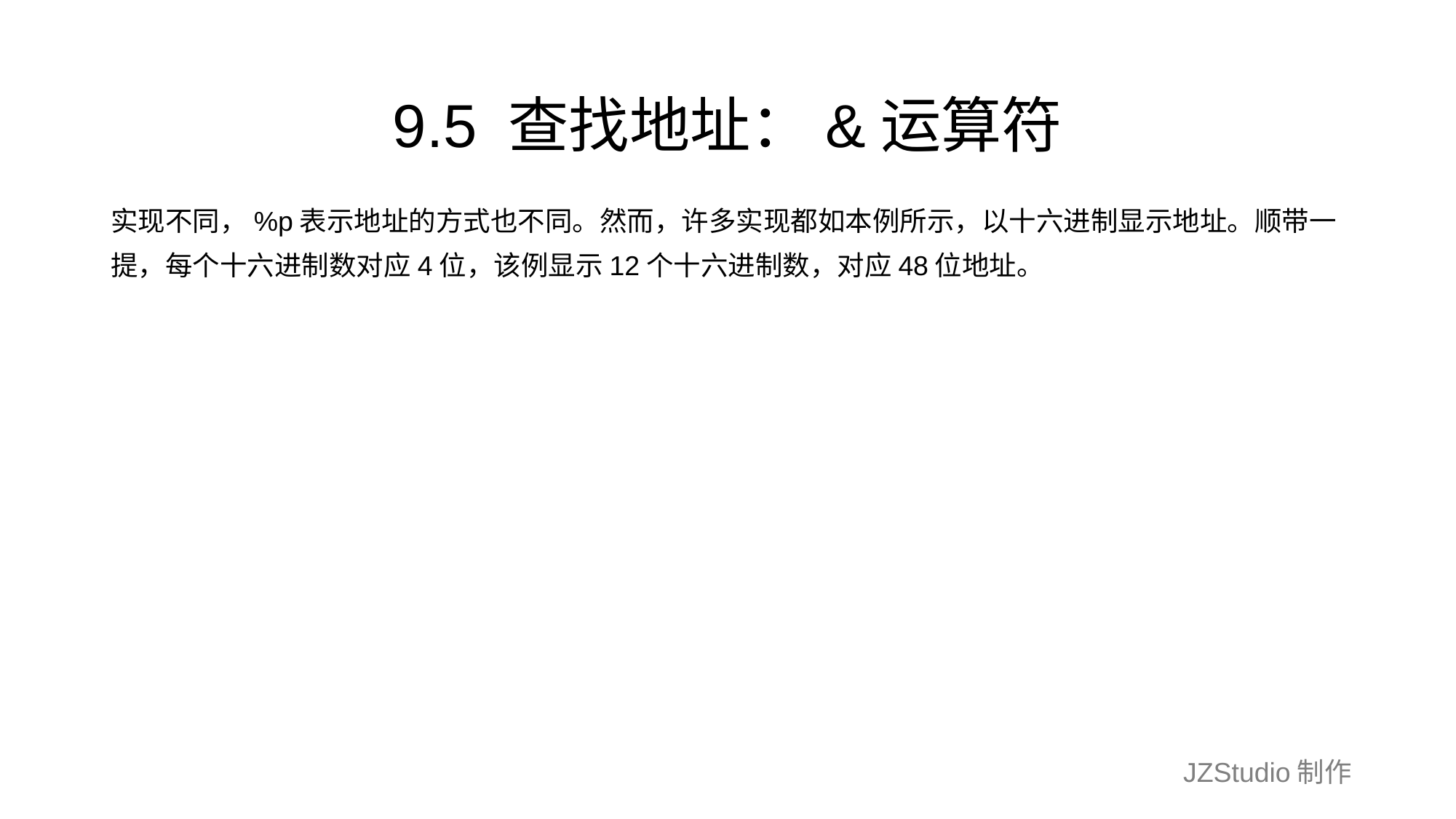

# 9.5 查找地址：&运算符
实现不同，%p表示地址的方式也不同。然而，许多实现都如本例所示，以十六进制显示地址。顺带一
提，每个十六进制数对应4位，该例显示12个十六进制数，对应48位地址。